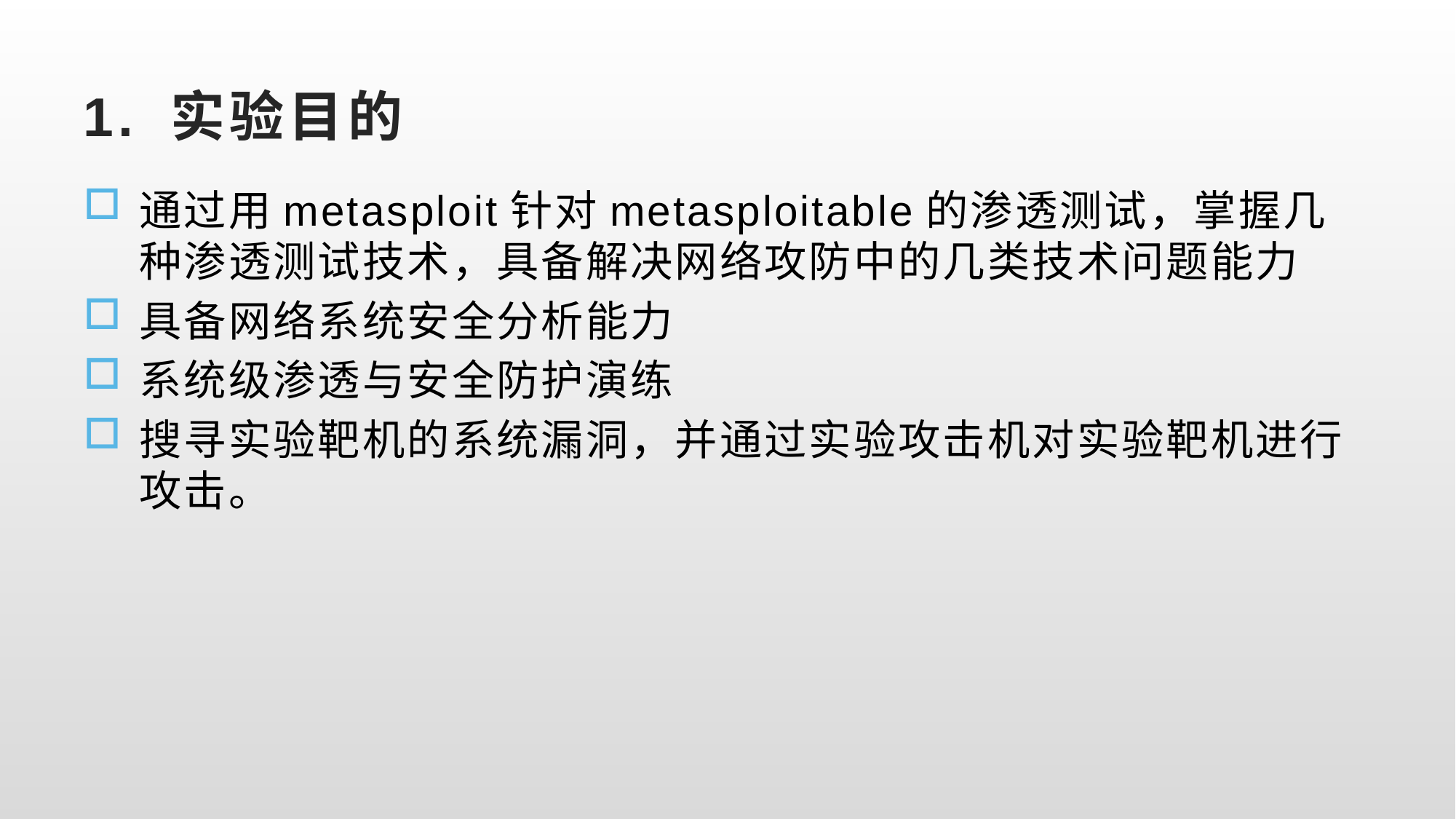

# 1. 实验目的
通过用metasploit针对metasploitable的渗透测试，掌握几种渗透测试技术，具备解决网络攻防中的几类技术问题能力
具备网络系统安全分析能力
系统级渗透与安全防护演练
搜寻实验靶机的系统漏洞，并通过实验攻击机对实验靶机进行攻击。